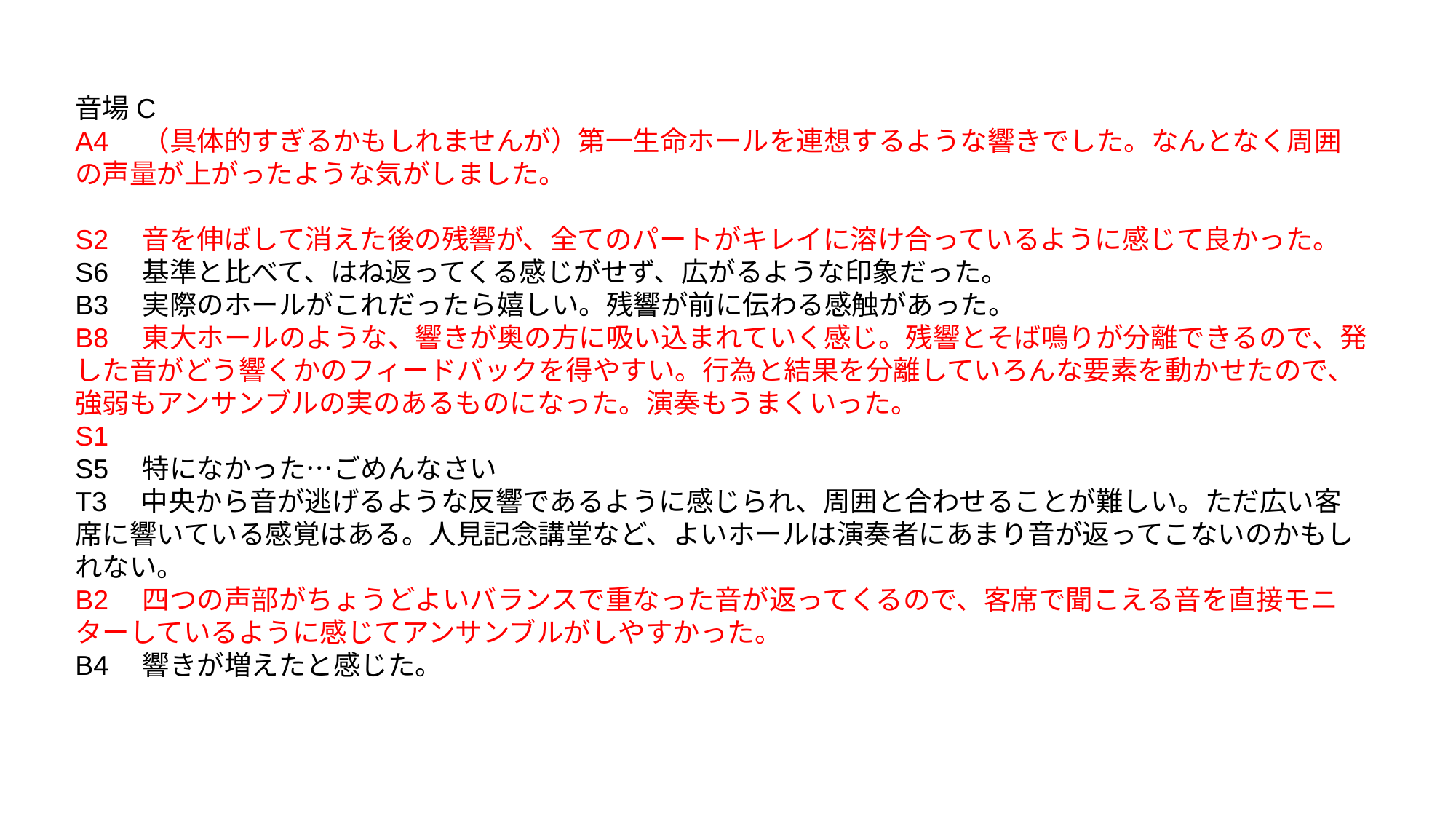

音場C
A4　（具体的すぎるかもしれませんが）第一生命ホールを連想するような響きでした。なんとなく周囲の声量が上がったような気がしました。

S2　音を伸ばして消えた後の残響が、全てのパートがキレイに溶け合っているように感じて良かった。
S6　基準と比べて、はね返ってくる感じがせず、広がるような印象だった。
B3　実際のホールがこれだったら嬉しい。残響が前に伝わる感触があった。
B8　東大ホールのような、響きが奥の方に吸い込まれていく感じ。残響とそば鳴りが分離できるので、発した音がどう響くかのフィードバックを得やすい。行為と結果を分離していろんな要素を動かせたので、強弱もアンサンブルの実のあるものになった。演奏もうまくいった。
S1
S5　特になかった…ごめんなさい
T3　中央から音が逃げるような反響であるように感じられ、周囲と合わせることが難しい。ただ広い客席に響いている感覚はある。人見記念講堂など、よいホールは演奏者にあまり音が返ってこないのかもしれない。
B2　四つの声部がちょうどよいバランスで重なった音が返ってくるので、客席で聞こえる音を直接モニターしているように感じてアンサンブルがしやすかった。
B4　響きが増えたと感じた。